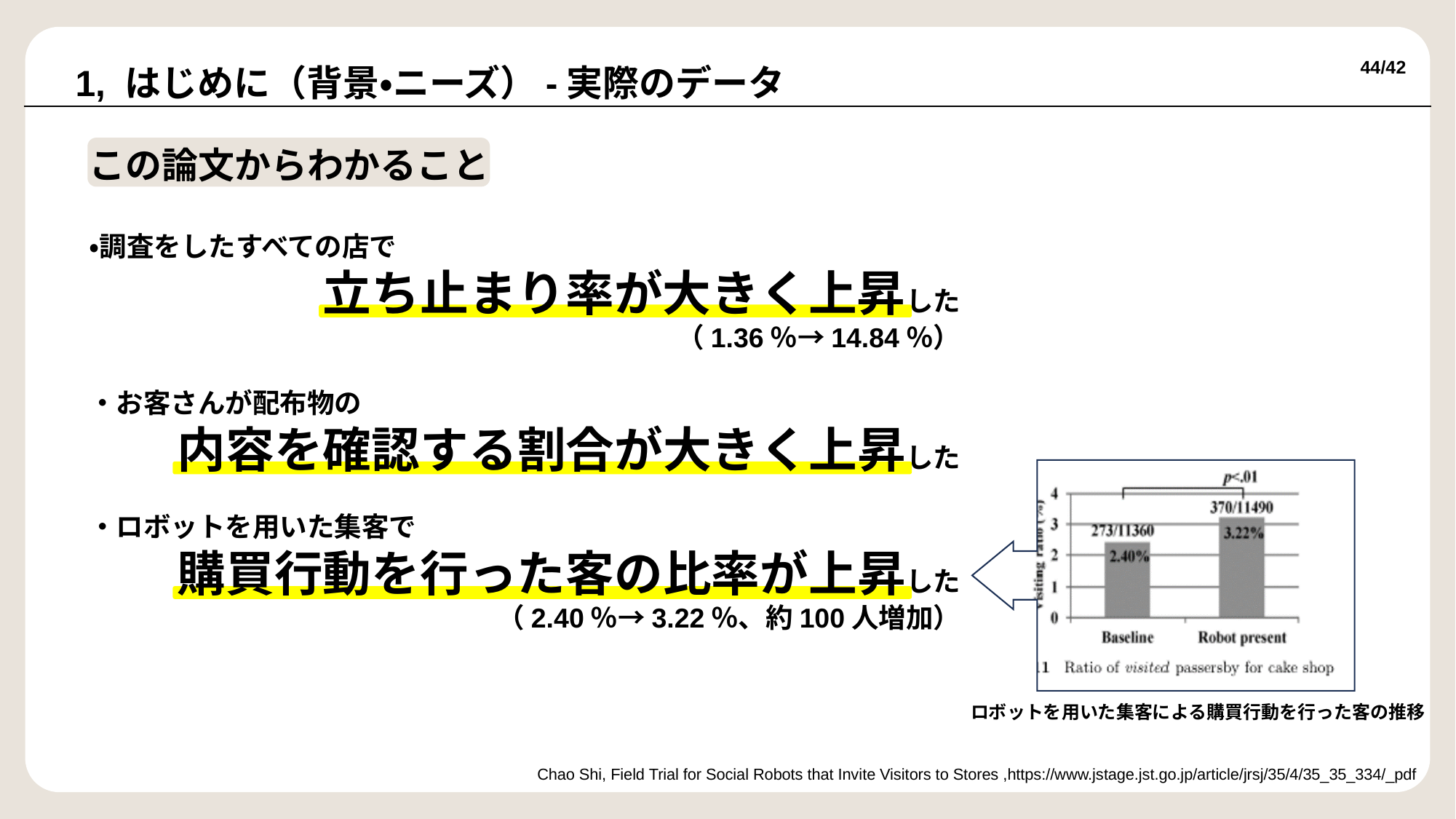

# 1, はじめに（背景・ニーズ）-実際のデータ
44/42
この論文からわかること

・調査をしたすべての店で
立ち止まり率が大きく上昇した
（1.36％→14.84％）

・お客さんが配布物の
内容を確認する割合が大きく上昇した

・ロボットを用いた集客で
購買行動を行った客の比率が上昇した
（2.40％→3.22％、約100人増加）

ロボットを用いた集客による購買行動を行った客の推移
Chao Shi, Field Trial for Social Robots that Invite Visitors to Stores ,https://www.jstage.jst.go.jp/article/jrsj/35/4/35_35_334/_pdf